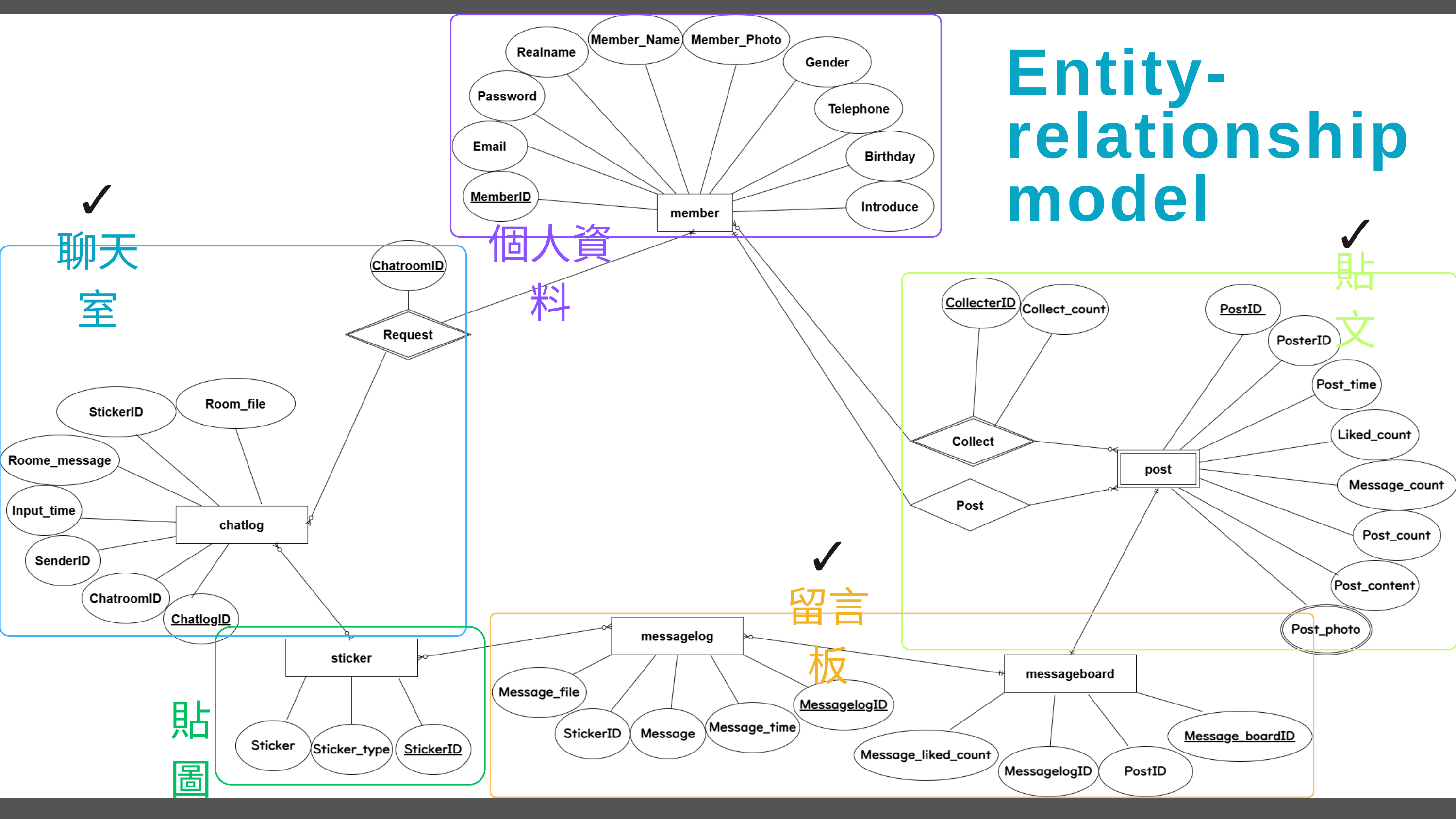

Entity-relationship model
✓
✓
個人資料
聊天室
貼文

✓
留言板

貼圖